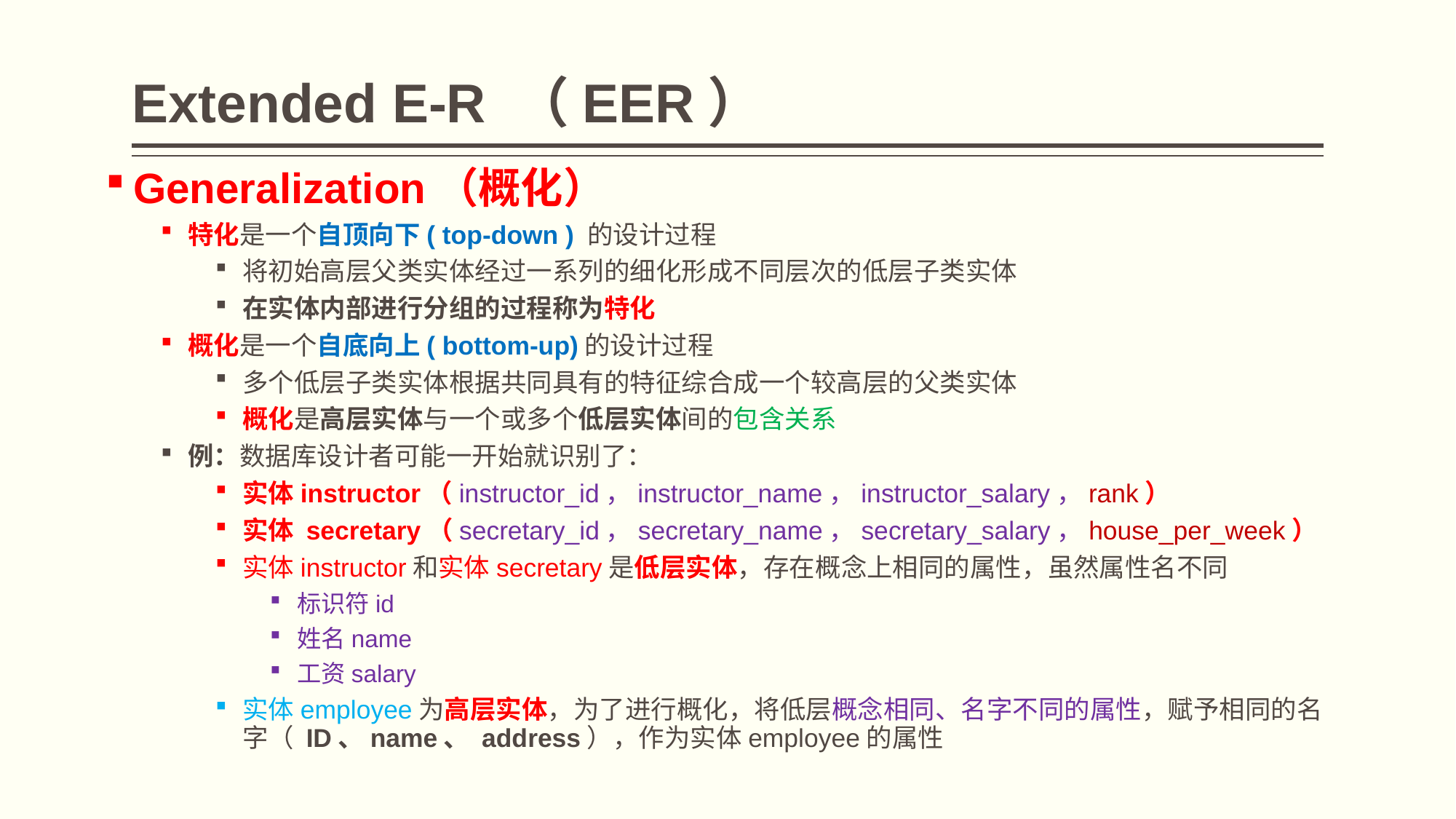

# Extended E-R （EER）
Generalization（概化）
特化是一个自顶向下( top-down ) 的设计过程
将初始高层父类实体经过一系列的细化形成不同层次的低层子类实体
在实体内部进行分组的过程称为特化
概化是一个自底向上( bottom-up)的设计过程
多个低层子类实体根据共同具有的特征综合成一个较高层的父类实体
概化是高层实体与一个或多个低层实体间的包含关系
例：数据库设计者可能一开始就识别了：
实体instructor（instructor_id，instructor_name，instructor_salary，rank）
实体 secretary（secretary_id，secretary_name，secretary_salary，house_per_week）
实体instructor和实体secretary是低层实体，存在概念上相同的属性，虽然属性名不同
标识符id
姓名name
工资salary
实体employee为高层实体，为了进行概化，将低层概念相同、名字不同的属性，赋予相同的名字（ ID、name、 address），作为实体employee的属性